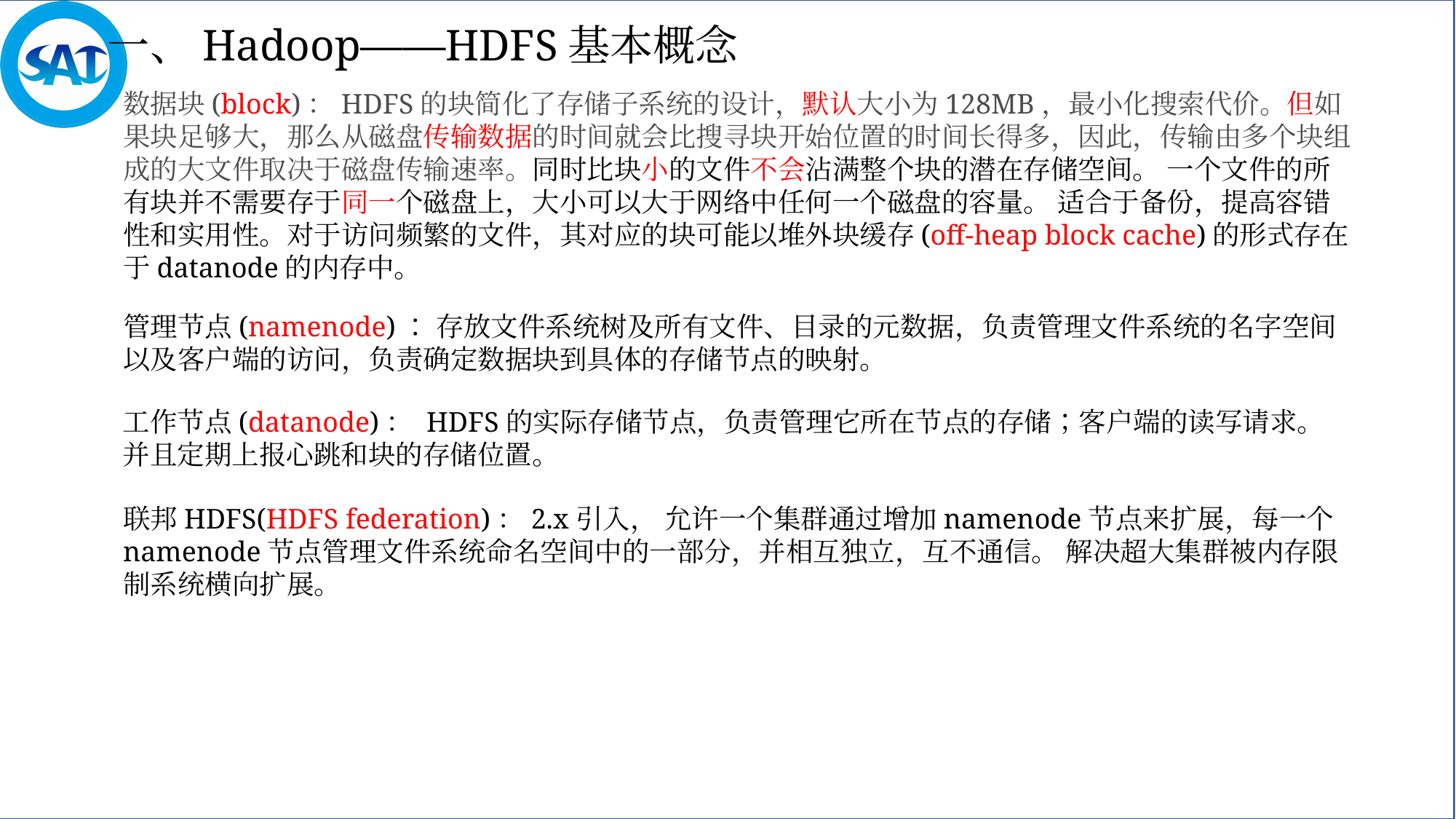

一、Hadoop——HDFS基本概念
数据块(block)：HDFS的块简化了存储子系统的设计，默认大小为128MB，最小化搜索代价。但如果块足够大，那么从磁盘传输数据的时间就会比搜寻块开始位置的时间长得多，因此，传输由多个块组成的大文件取决于磁盘传输速率。同时比块小的文件不会沾满整个块的潜在存储空间。 一个文件的所有块并不需要存于同一个磁盘上，大小可以大于网络中任何一个磁盘的容量。 适合于备份，提高容错性和实用性。对于访问频繁的文件，其对应的块可能以堆外块缓存(off-heap block cache)的形式存在于datanode的内存中。
管理节点(namenode)： 存放文件系统树及所有文件、目录的元数据，负责管理文件系统的名字空间以及客户端的访问，负责确定数据块到具体的存储节点的映射。
工作节点(datanode)： HDFS的实际存储节点，负责管理它所在节点的存储；客户端的读写请求。并且定期上报心跳和块的存储位置。
联邦HDFS(HDFS federation)：2.x引入， 允许一个集群通过增加namenode节点来扩展，每一个namenode节点管理文件系统命名空间中的一部分，并相互独立，互不通信。 解决超大集群被内存限制系统横向扩展。